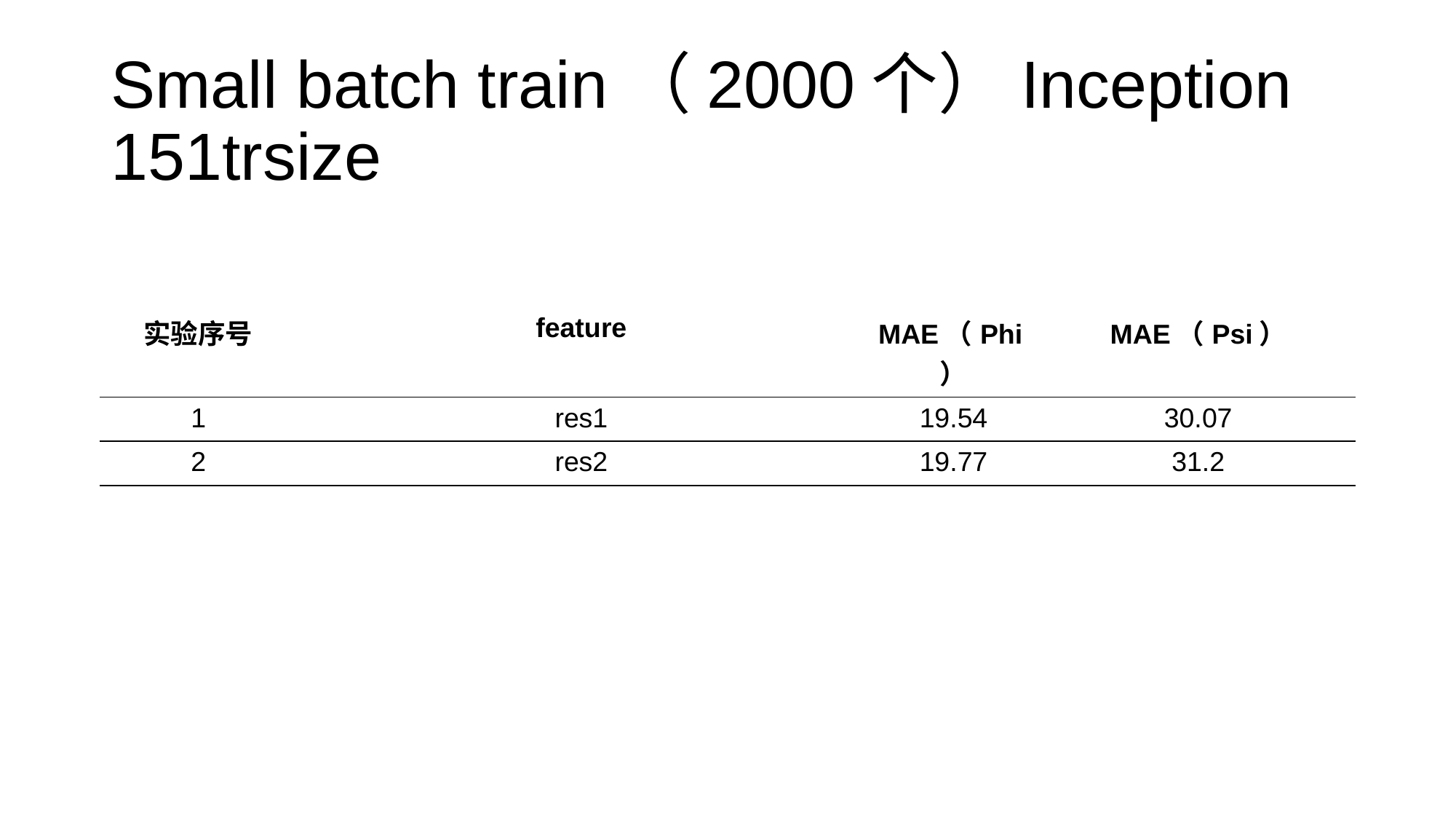

# Small batch train（2000个）Inception 151trsize
| 实验序号 | feature | MAE（Phi） | MAE（Psi） |
| --- | --- | --- | --- |
| 1 | res1 | 19.54 | 30.07 |
| 2 | res2 | 19.77 | 31.2 |
|  |  |  |  |